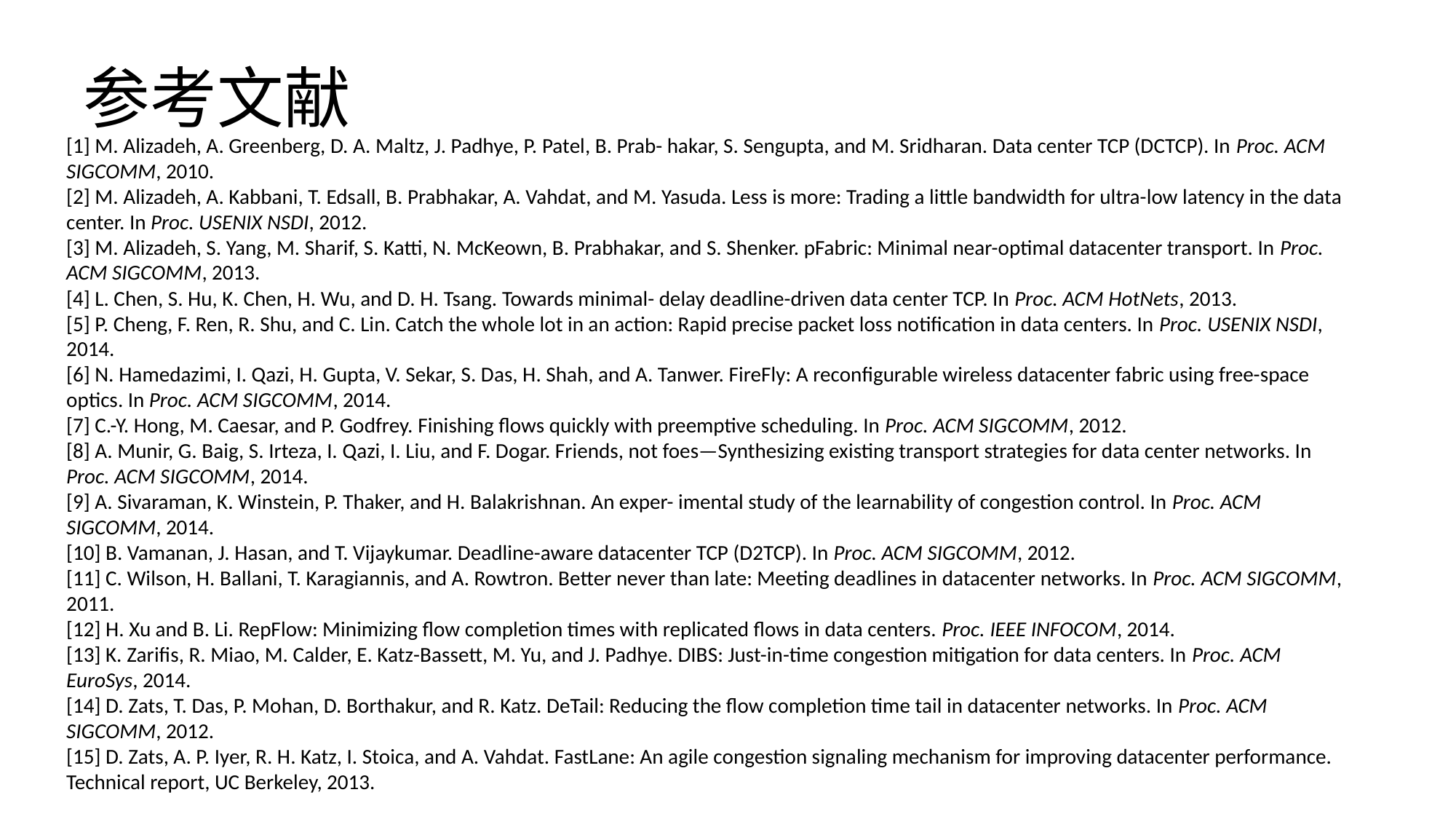

# 参考文献
[1] M. Alizadeh, A. Greenberg, D. A. Maltz, J. Padhye, P. Patel, B. Prab- hakar, S. Sengupta, and M. Sridharan. Data center TCP (DCTCP). In Proc. ACM SIGCOMM, 2010.
[2] M. Alizadeh, A. Kabbani, T. Edsall, B. Prabhakar, A. Vahdat, and M. Yasuda. Less is more: Trading a little bandwidth for ultra-low latency in the data center. In Proc. USENIX NSDI, 2012.
[3] M. Alizadeh, S. Yang, M. Sharif, S. Katti, N. McKeown, B. Prabhakar, and S. Shenker. pFabric: Minimal near-optimal datacenter transport. In Proc. ACM SIGCOMM, 2013.
[4] L. Chen, S. Hu, K. Chen, H. Wu, and D. H. Tsang. Towards minimal- delay deadline-driven data center TCP. In Proc. ACM HotNets, 2013.
[5] P. Cheng, F. Ren, R. Shu, and C. Lin. Catch the whole lot in an action: Rapid precise packet loss notification in data centers. In Proc. USENIX NSDI, 2014.
[6] N. Hamedazimi, I. Qazi, H. Gupta, V. Sekar, S. Das, H. Shah, and A. Tanwer. FireFly: A reconfigurable wireless datacenter fabric using free-space optics. In Proc. ACM SIGCOMM, 2014.
[7] C.-Y. Hong, M. Caesar, and P. Godfrey. Finishing flows quickly with preemptive scheduling. In Proc. ACM SIGCOMM, 2012.
[8] A. Munir, G. Baig, S. Irteza, I. Qazi, I. Liu, and F. Dogar. Friends, not foes—Synthesizing existing transport strategies for data center networks. In Proc. ACM SIGCOMM, 2014.
[9] A. Sivaraman, K. Winstein, P. Thaker, and H. Balakrishnan. An exper- imental study of the learnability of congestion control. In Proc. ACM SIGCOMM, 2014.
[10] B. Vamanan, J. Hasan, and T. Vijaykumar. Deadline-aware datacenter TCP (D2TCP). In Proc. ACM SIGCOMM, 2012.
[11] C. Wilson, H. Ballani, T. Karagiannis, and A. Rowtron. Better never than late: Meeting deadlines in datacenter networks. In Proc. ACM SIGCOMM, 2011.
[12] H. Xu and B. Li. RepFlow: Minimizing flow completion times with replicated flows in data centers. Proc. IEEE INFOCOM, 2014.
[13] K. Zarifis, R. Miao, M. Calder, E. Katz-Bassett, M. Yu, and J. Padhye. DIBS: Just-in-time congestion mitigation for data centers. In Proc. ACM EuroSys, 2014.
[14] D. Zats, T. Das, P. Mohan, D. Borthakur, and R. Katz. DeTail: Reducing the flow completion time tail in datacenter networks. In Proc. ACM SIGCOMM, 2012.
[15] D. Zats, A. P. Iyer, R. H. Katz, I. Stoica, and A. Vahdat. FastLane: An agile congestion signaling mechanism for improving datacenter performance. Technical report, UC Berkeley, 2013.